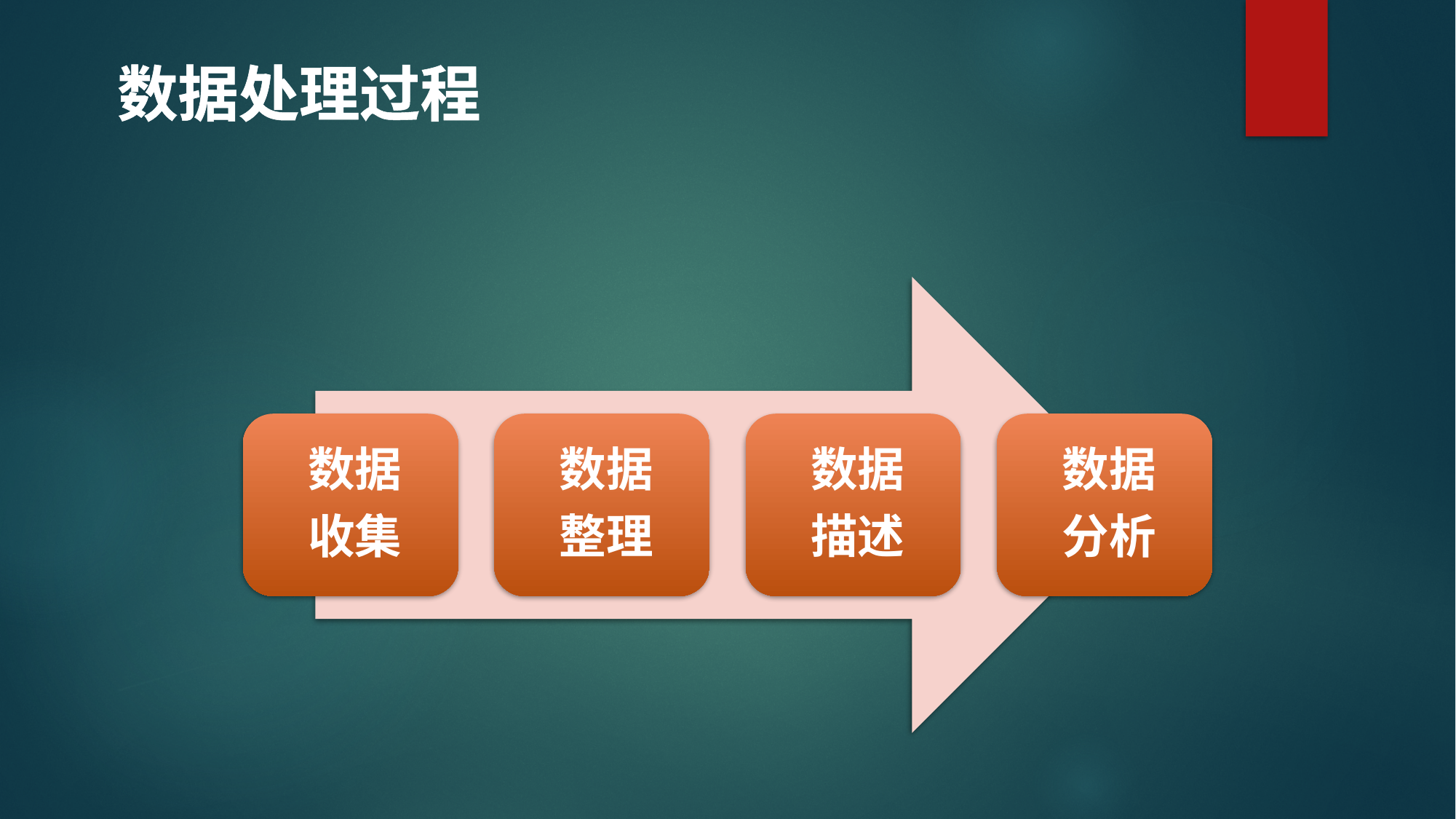

数据处理过程
数据
收集
数据
整理
数据
描述
数据
分析